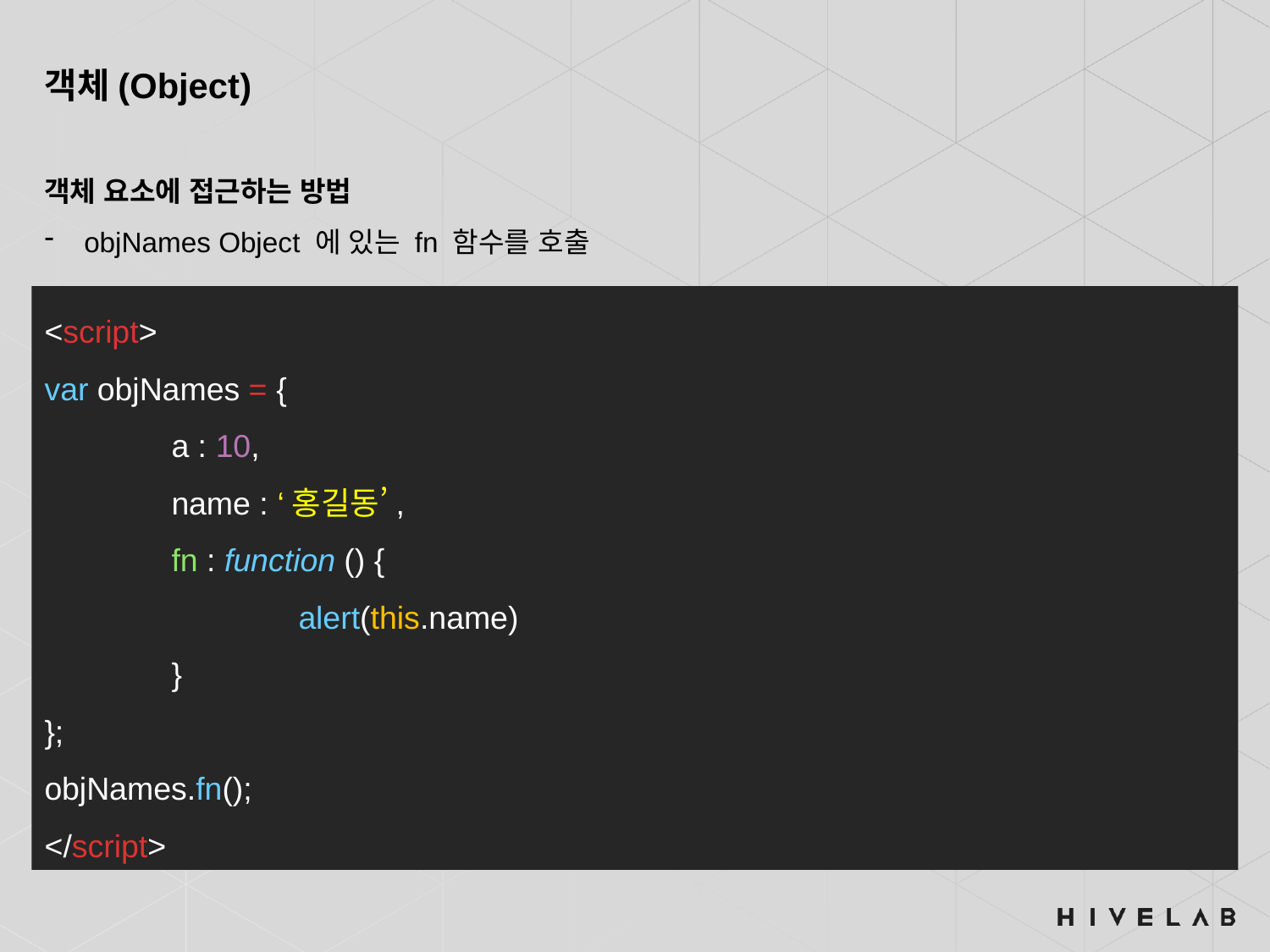

객체(Object)

객체 요소에 접근하는 방법
objNames Object 에 있는 fn 함수를 호출
<script>
var objNames = {
	a : 10,
	name : ‘홍길동’,
	fn : function () {
		alert(this.name)
	}
};
objNames.fn();
</script>